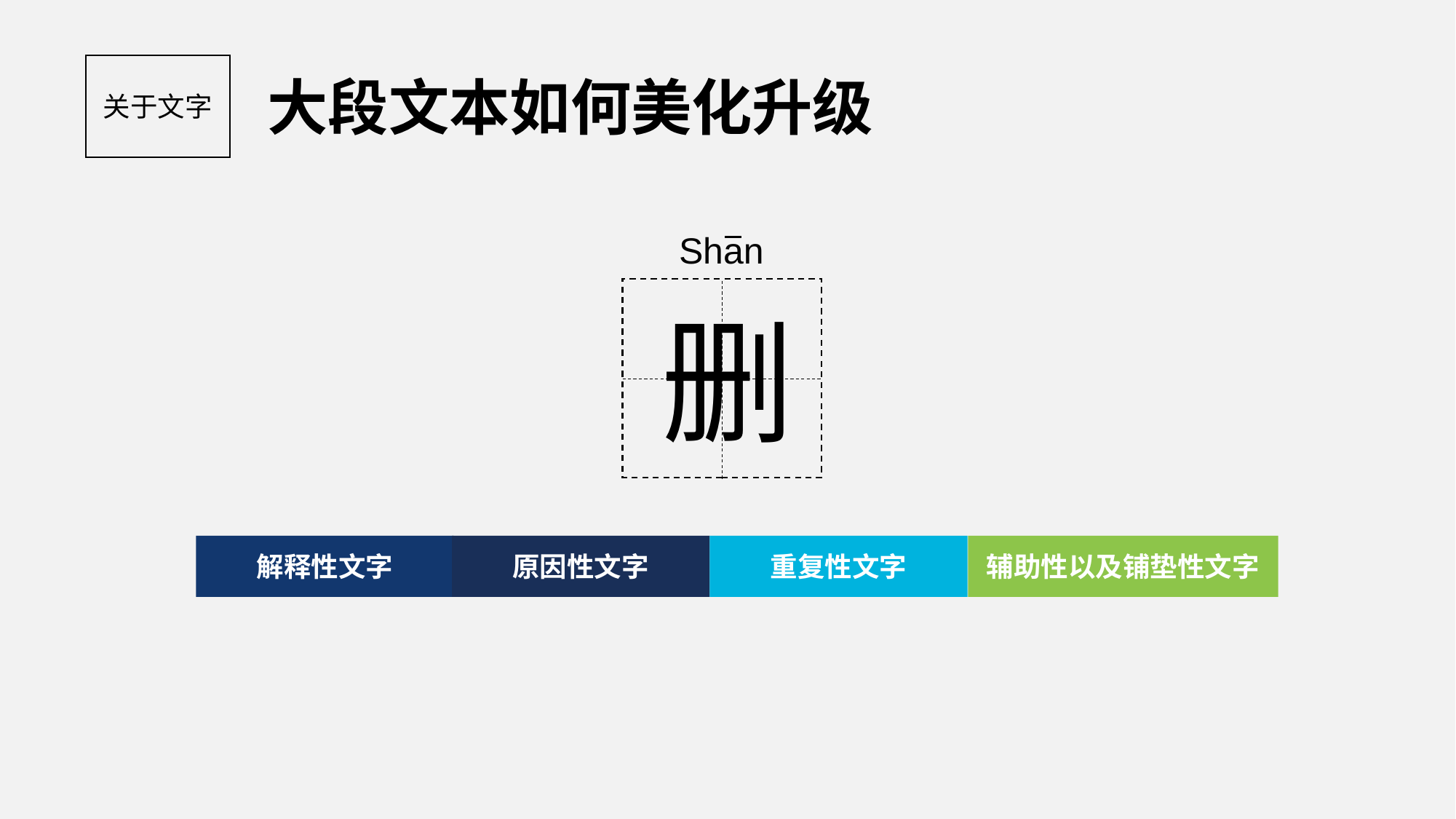

#

大段文本如何美化升级
关于文字

Shan

删

解释性文字
原因性文字
重复性文字
辅助性以及铺垫性文字